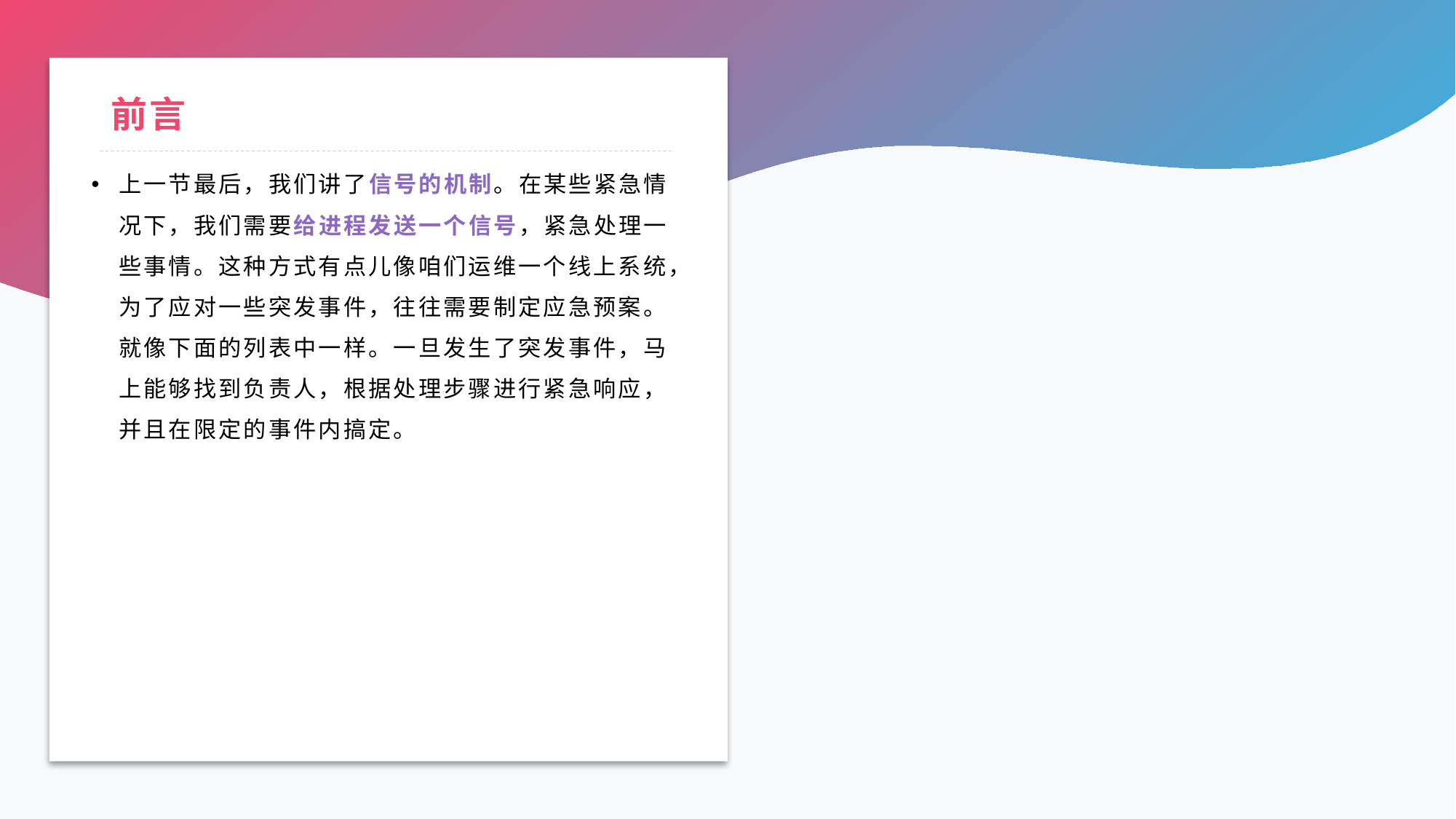

# 前言
上一节最后，我们讲了信号的机制。在某些紧急情况下，我们需要给进程发送一个信号，紧急处理一些事情。这种方式有点儿像咱们运维一个线上系统，为了应对一些突发事件，往往需要制定应急预案。就像下面的列表中一样。一旦发生了突发事件，马上能够找到负责人，根据处理步骤进行紧急响应，并且在限定的事件内搞定。